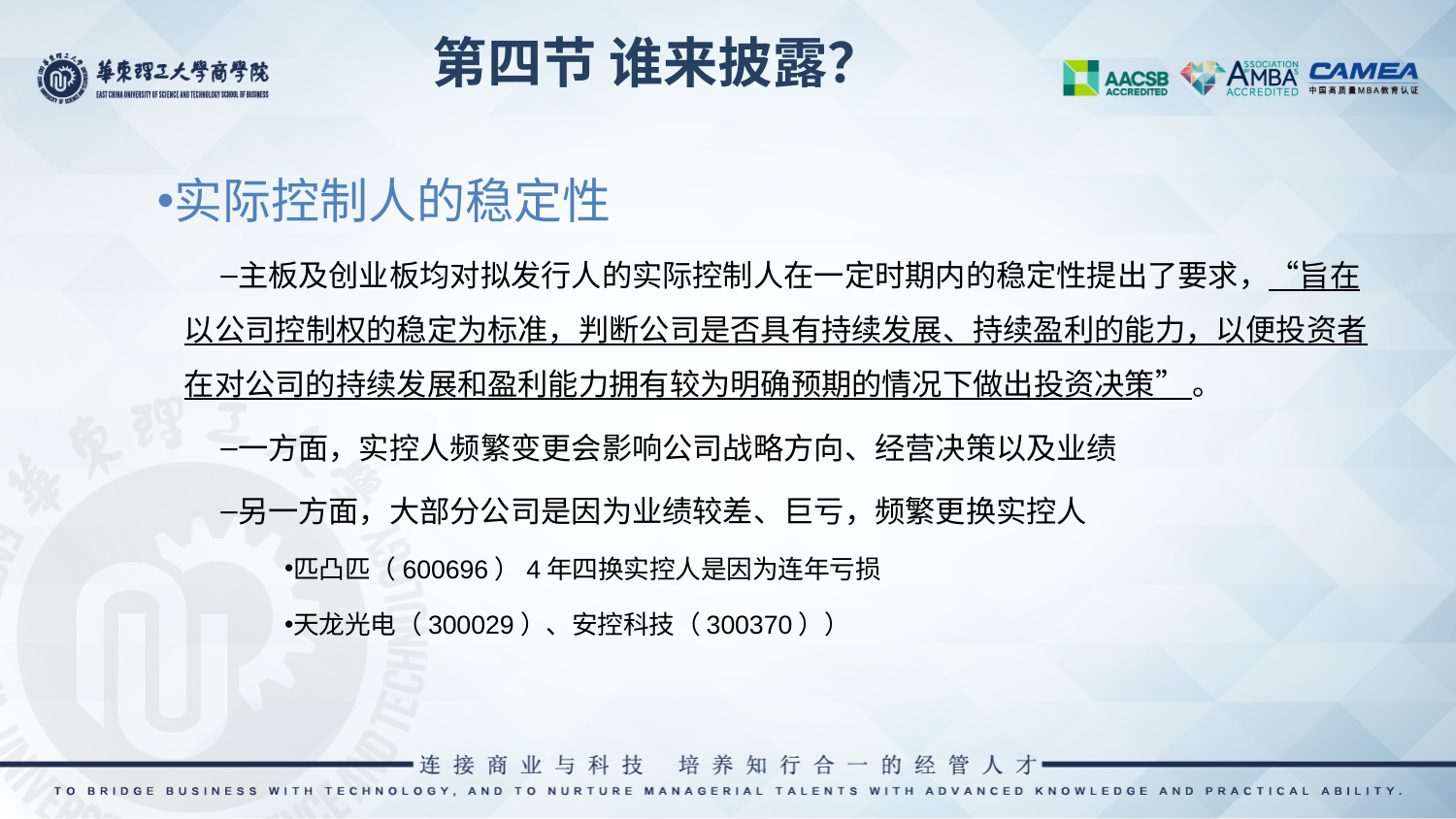

第四节 谁来披露？
实际控制人的稳定性
主板及创业板均对拟发行人的实际控制人在一定时期内的稳定性提出了要求，“旨在以公司控制权的稳定为标准，判断公司是否具有持续发展、持续盈利的能力，以便投资者在对公司的持续发展和盈利能力拥有较为明确预期的情况下做出投资决策” 。
一方面，实控人频繁变更会影响公司战略方向、经营决策以及业绩
另一方面，大部分公司是因为业绩较差、巨亏，频繁更换实控人
匹凸匹（600696）4年四换实控人是因为连年亏损
天龙光电（300029）、安控科技（300370））

26